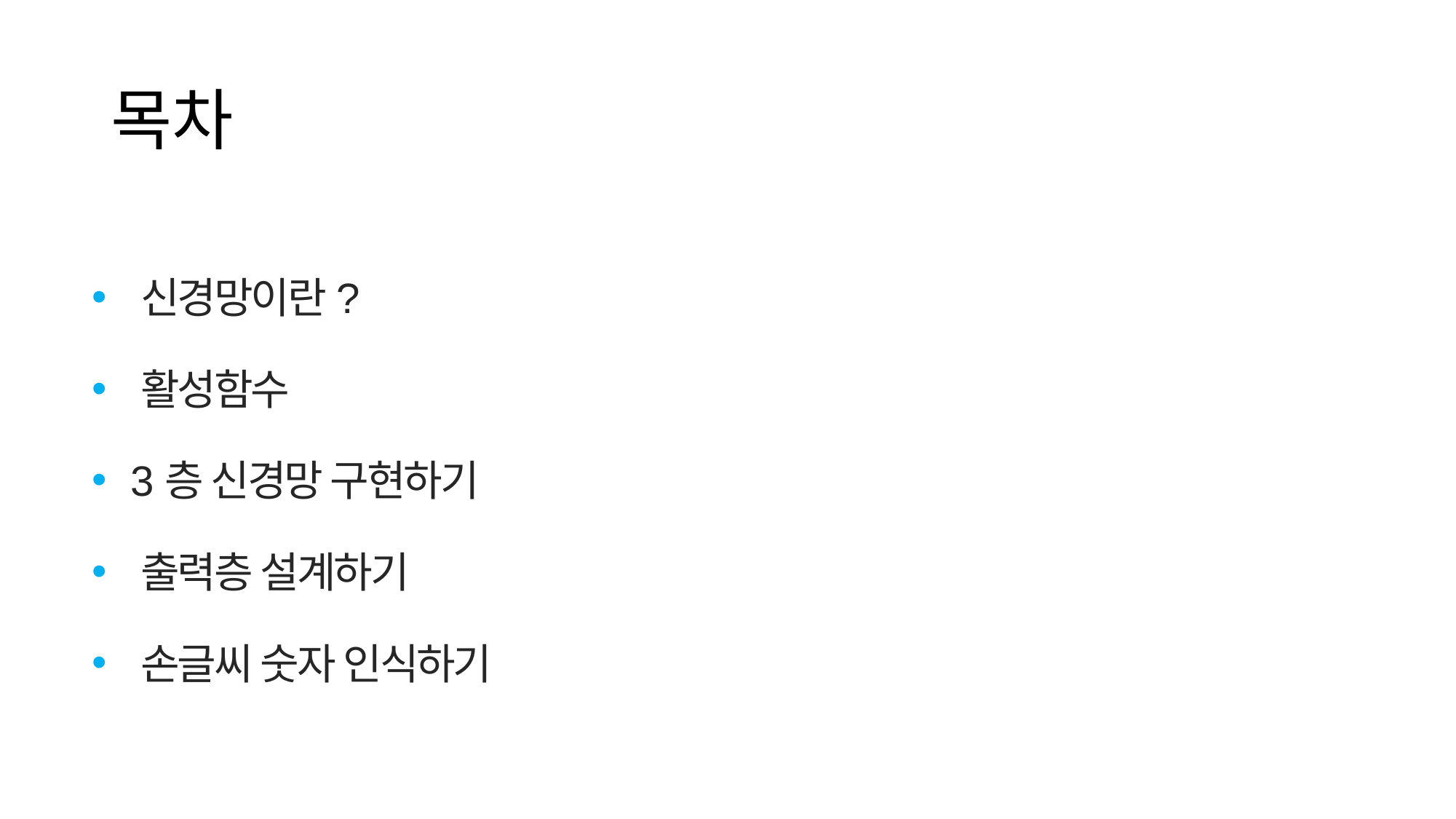

# 목차
 신경망이란?
 활성함수
 3층 신경망 구현하기
 출력층 설계하기
 손글씨 숫자 인식하기